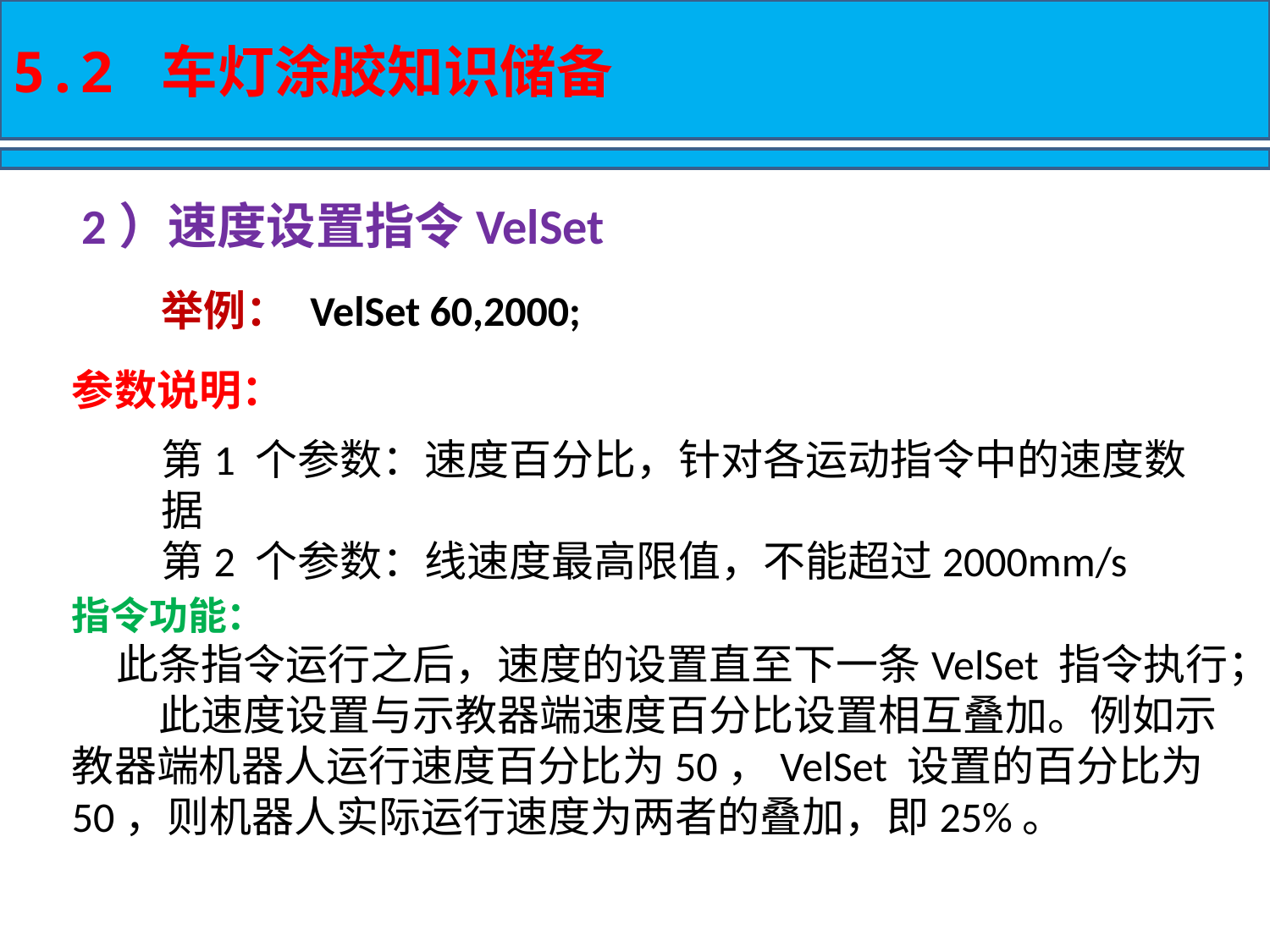

5.2 车灯涂胶知识储备

2）速度设置指令VelSet
举例：
VelSet 60,2000;
参数说明：
第1 个参数：速度百分比，针对各运动指令中的速度数据
第2 个参数：线速度最高限值，不能超过2000mm/s
指令功能：
    此条指令运行之后，速度的设置直至下一条VelSet 指令执行；
        此速度设置与示教器端速度百分比设置相互叠加。例如示教器端机器人运行速度百分比为50，VelSet 设置的百分比为50，则机器人实际运行速度为两者的叠加，即25%。